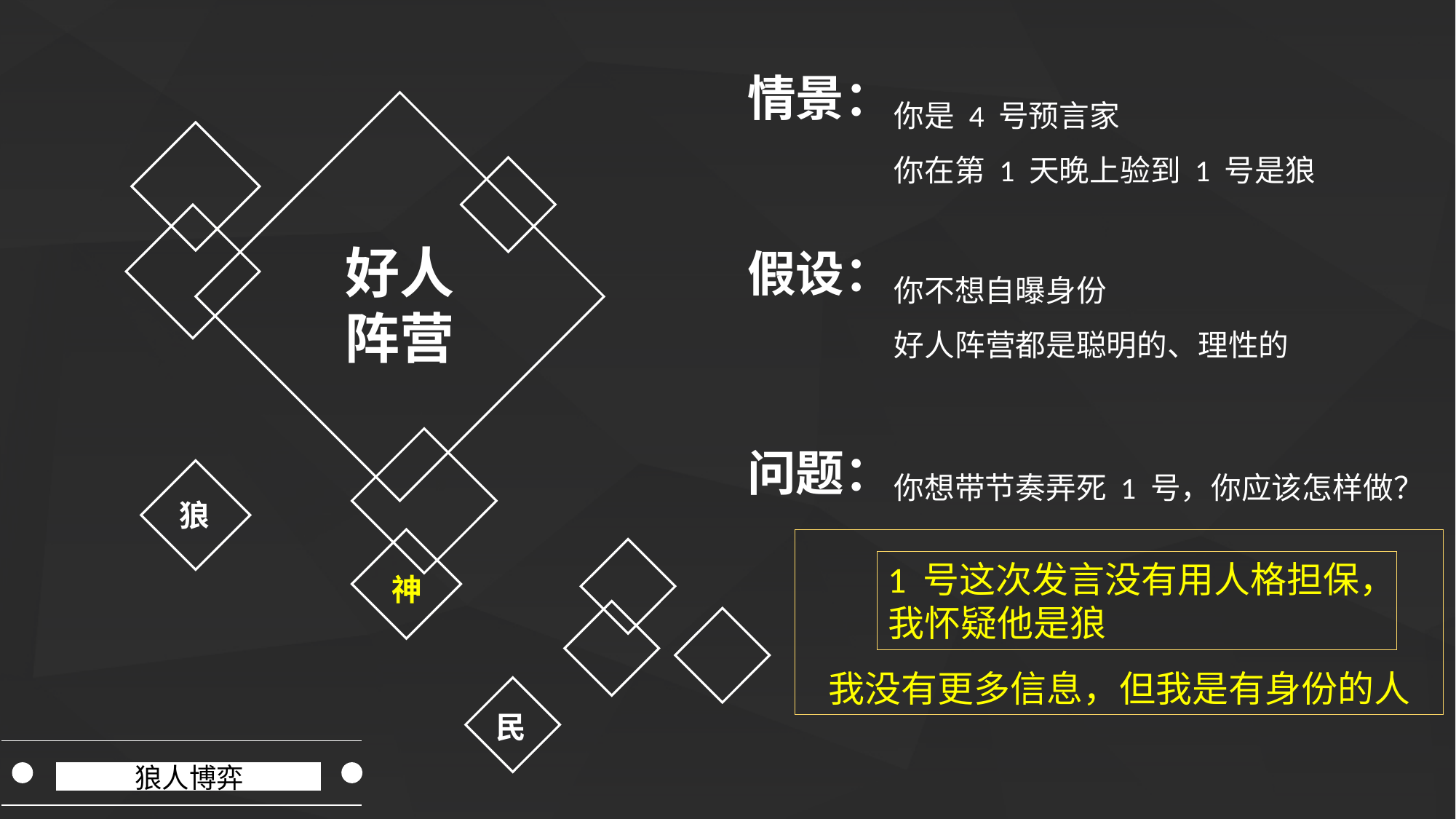

情景：
你是 4 号预言家
你在第 1 天晚上验到 1 号是狼

好人
阵营
假设：
你不想自曝身份
好人阵营都是聪明的、理性的

问题：
你想带节奏弄死 1 号，你应该怎样做？

狼

我没有更多信息，但我是有身份的人

1 号这次发言没有用人格担保，
我怀疑他是狼
神

民
狼人博弈